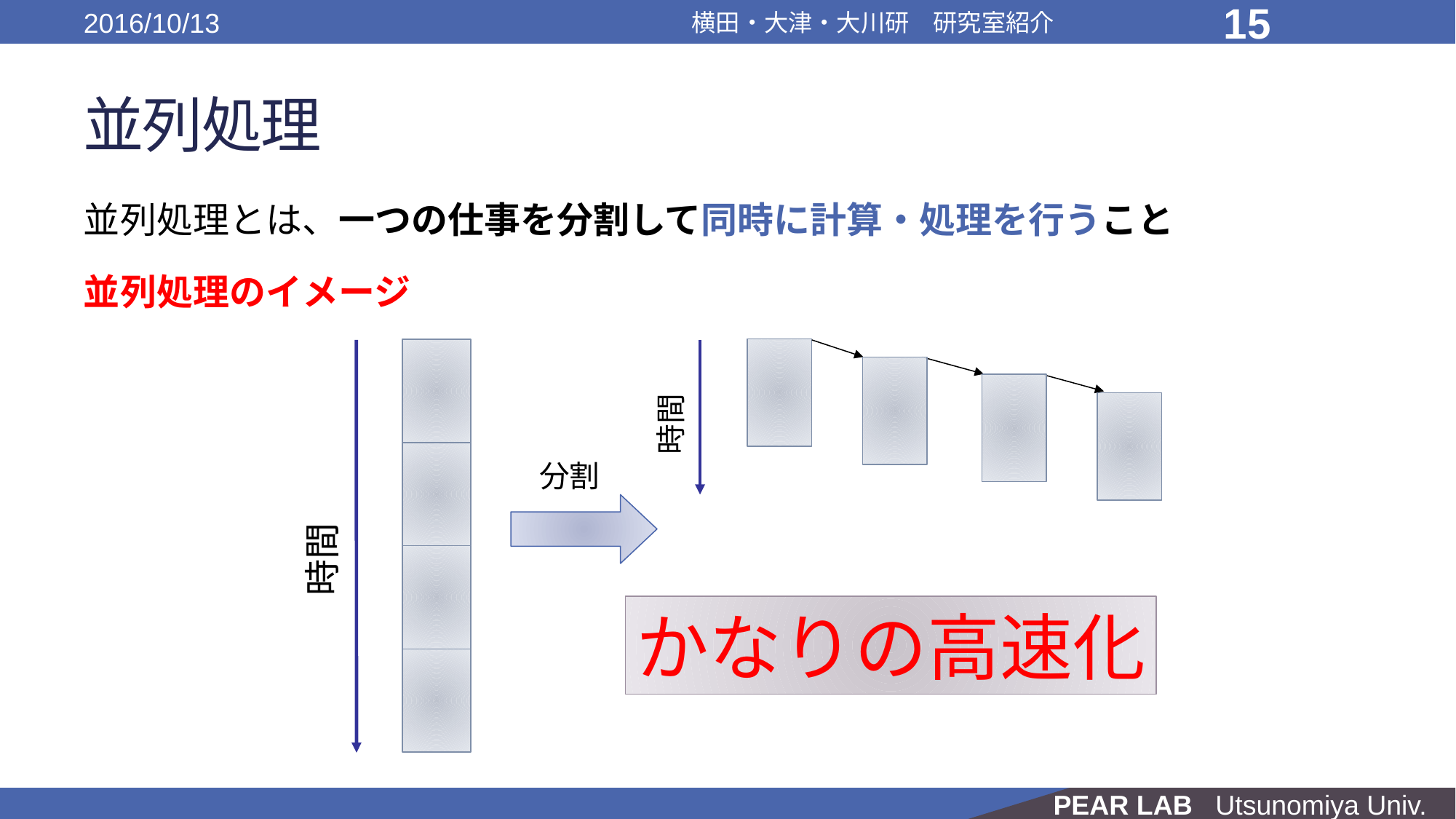

2016/10/13
横田・大津・大川研　研究室紹介
15
# 並列処理
並列処理とは、一つの仕事を分割して同時に計算・処理を行うこと

並列処理のイメージ

時間

分割

時間

かなりの高速化